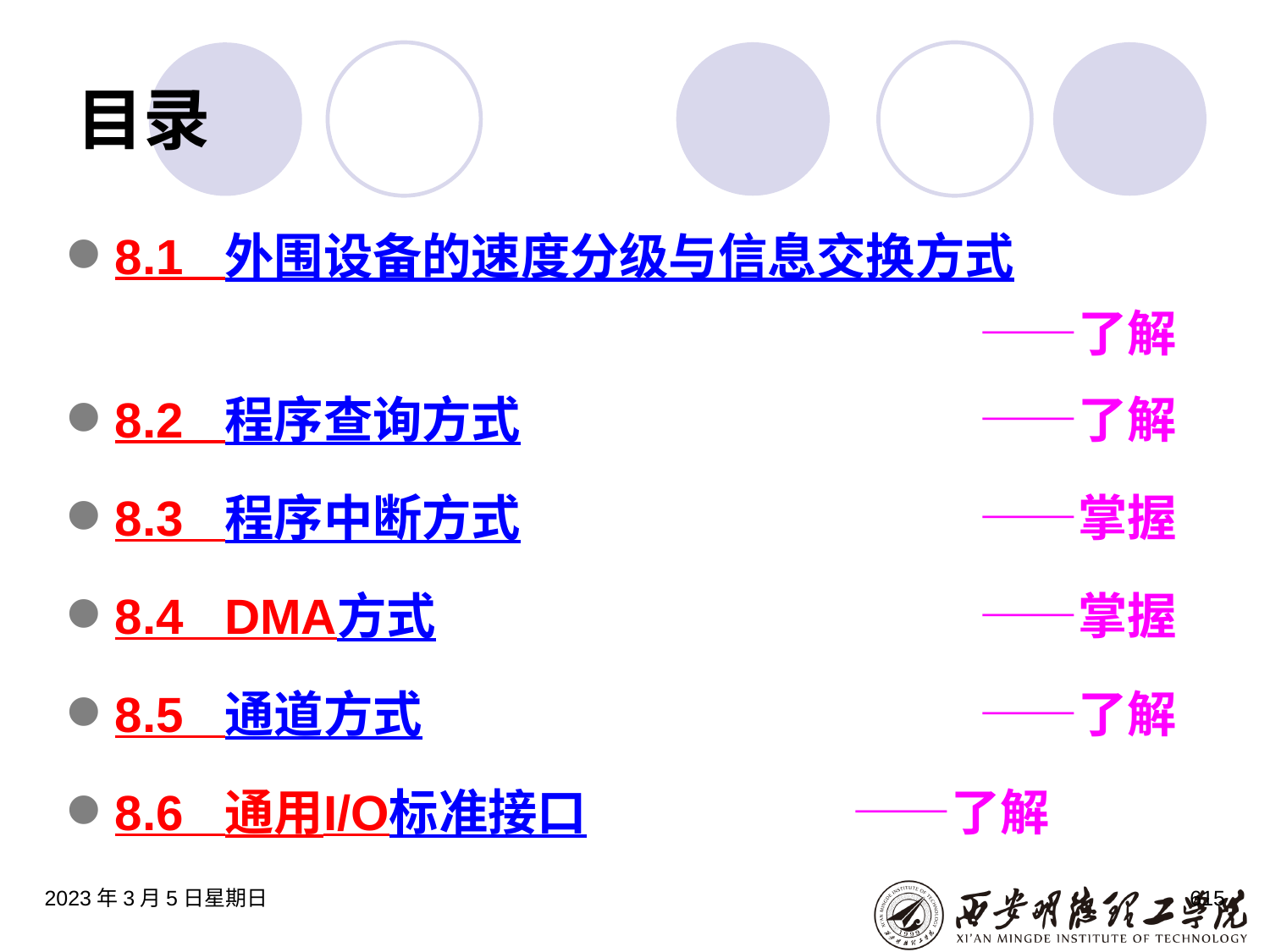

# 目录
8.1   外围设备的速度分级与信息交换方式
					 		——了解
8.2   程序查询方式         			——了解
8.3   程序中断方式				——掌握
8.4   DMA方式					——掌握
8.5   通道方式			 		——了解
8.6   通用I/O标准接口			——了解
2023年3月5日星期日
615